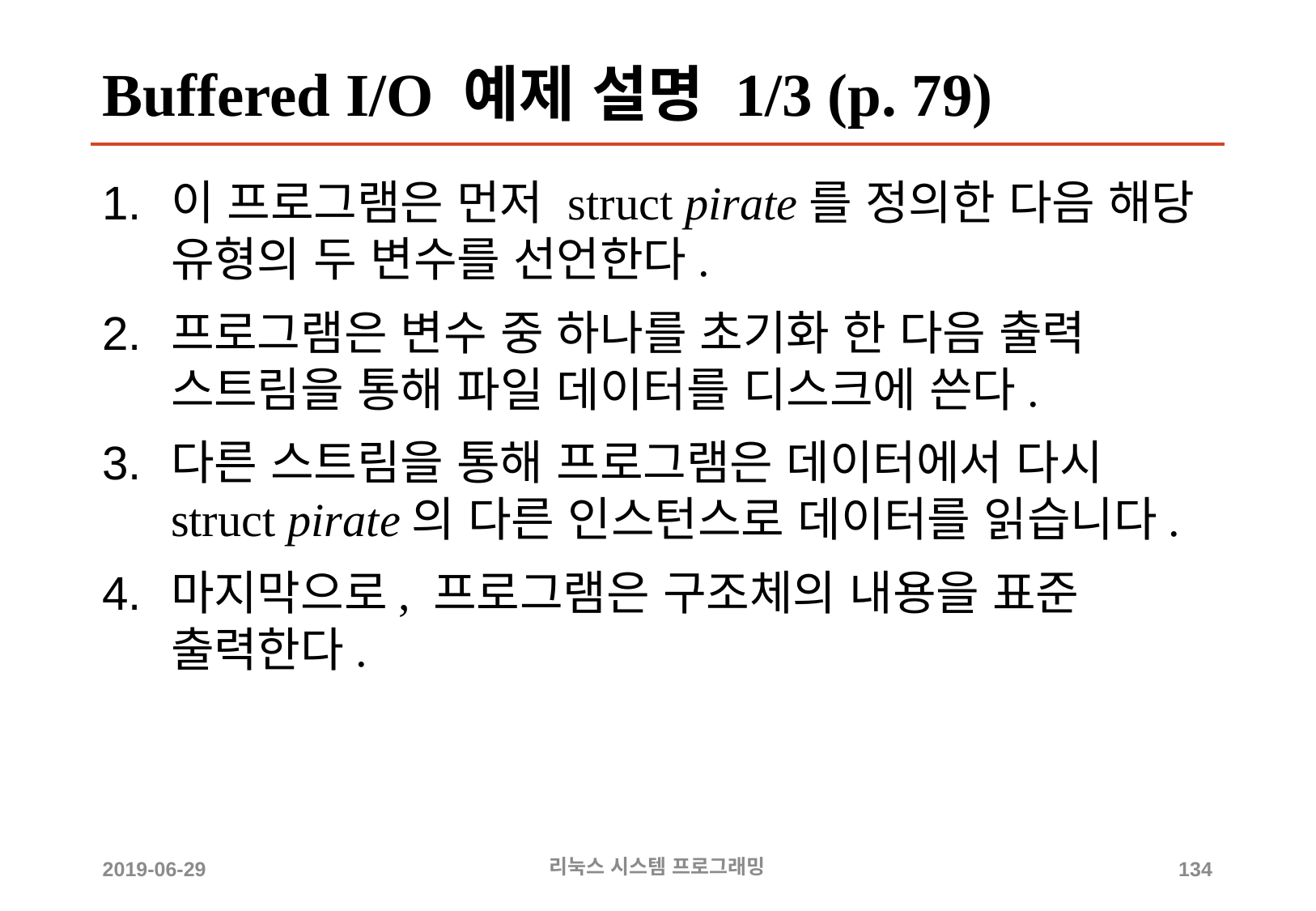

# Buffered I/O 예제 설명 1/3 (p. 79)
이 프로그램은 먼저 struct pirate를 정의한 다음 해당 유형의 두 변수를 선언한다.
프로그램은 변수 중 하나를 초기화 한 다음 출력 스트림을 통해 파일 데이터를 디스크에 쓴다.
다른 스트림을 통해 프로그램은 데이터에서 다시 struct pirate의 다른 인스턴스로 데이터를 읽습니다.
마지막으로, 프로그램은 구조체의 내용을 표준 출력한다.
2019-06-29
리눅스 시스템 프로그래밍
134